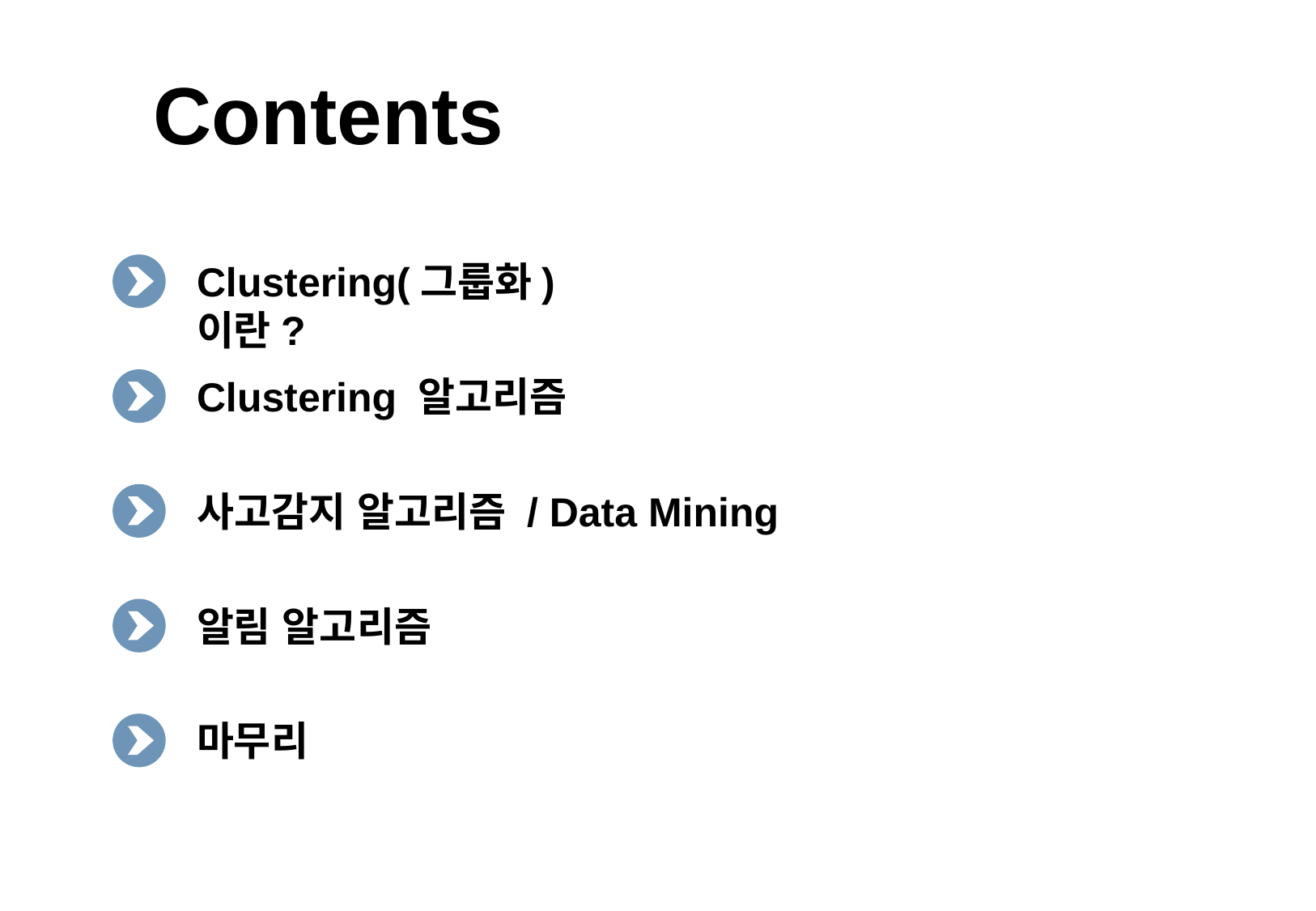

Contents
Clustering(그룹화)이란?

Clustering 알고리즘

사고감지 알고리즘 / Data Mining

알림 알고리즘

마무리